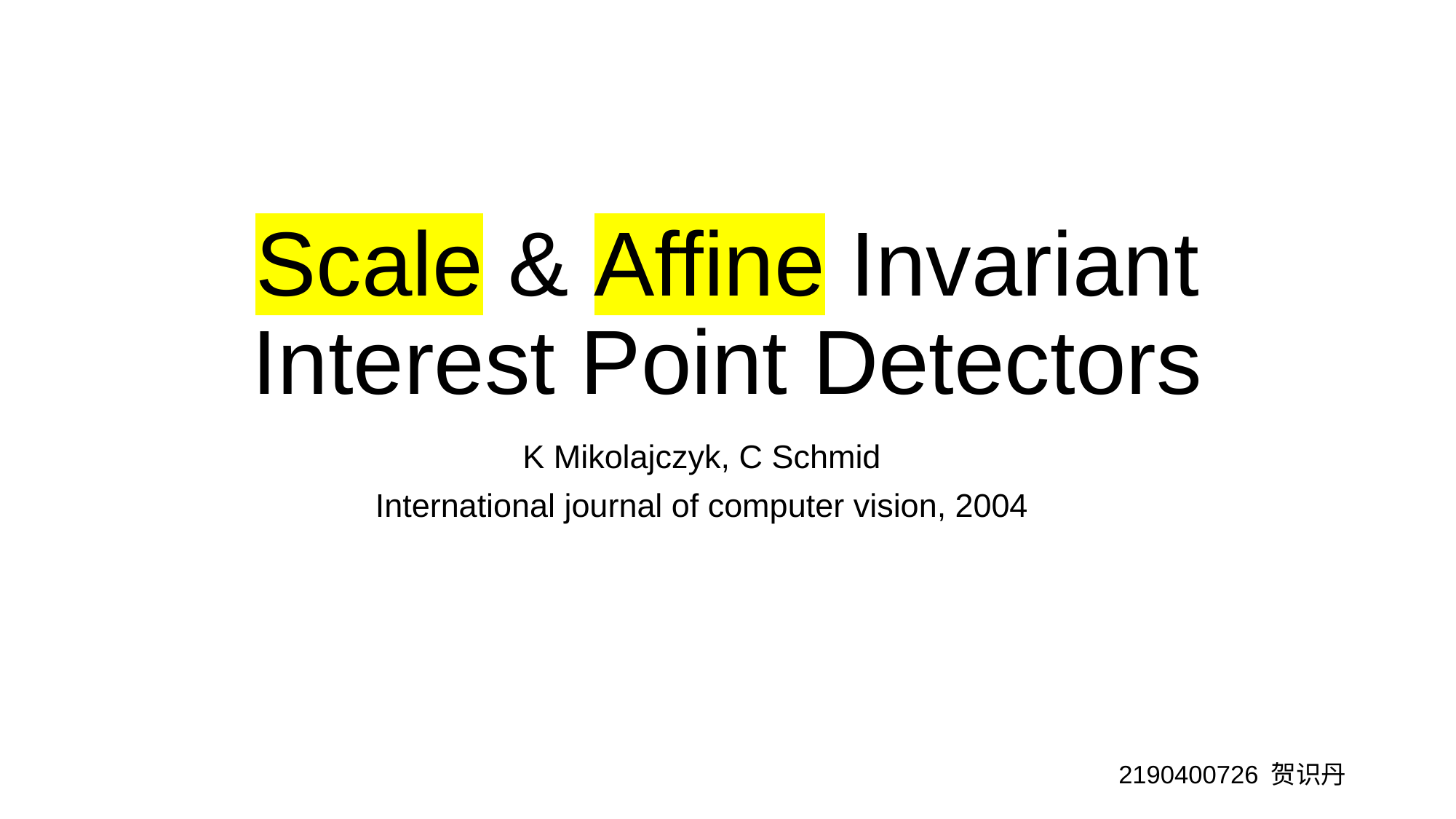

# Scale & Affine Invariant Interest Point Detectors

K Mikolajczyk, C Schmid
International journal of computer vision, 2004

                                              2190400726 贺识丹